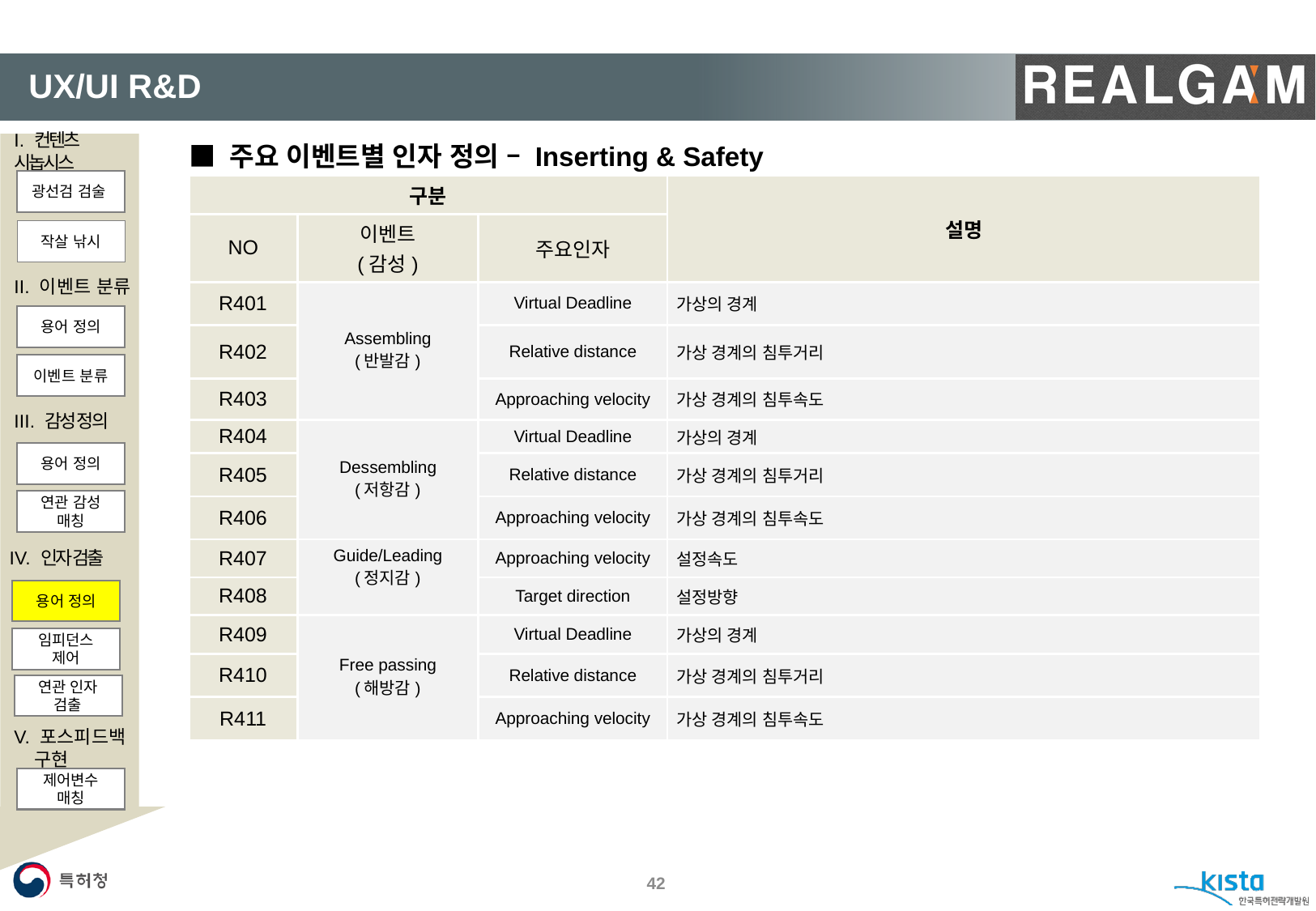

#
UX/UI R&D
I. 컨텐츠 시놉시스

광선검 검술
작살 낚시
II. 이벤트 분류
용어 정의
이벤트 분류
III. 감성 정의
용어 정의
연관 감성 매칭
V. 포스피드백
   구현
제어변수 매칭
■ 주요 이벤트별 인자 정의 – Inserting & Safety
| 구분 |  |  | 설명 |
| --- | --- | --- | --- |
| NO | 이벤트 (감성) | 주요인자 |  |
| R401 | Assembling (반발감) | Virtual Deadline | 가상의 경계 |
| R402 |  | Relative distance | 가상 경계의 침투거리 |
| R403 |  | Approaching velocity | 가상 경계의 침투속도 |
| R404 | Dessembling (저항감) | Virtual Deadline | 가상의 경계 |
| R405 |  | Relative distance | 가상 경계의 침투거리 |
| R406 |  | Approaching velocity | 가상 경계의 침투속도 |
| R407 | Guide/Leading (정지감) | Approaching velocity | 설정속도 |
| R408 |  | Target direction | 설정방향 |
| R409 | Free passing (해방감) | Virtual Deadline | 가상의 경계 |
| R410 |  | Relative distance | 가상 경계의 침투거리 |
| R411 |  | Approaching velocity | 가상 경계의 침투속도 |
IV. 인자 검출
용어 정의
임피던스 제어
연관 인자 검출